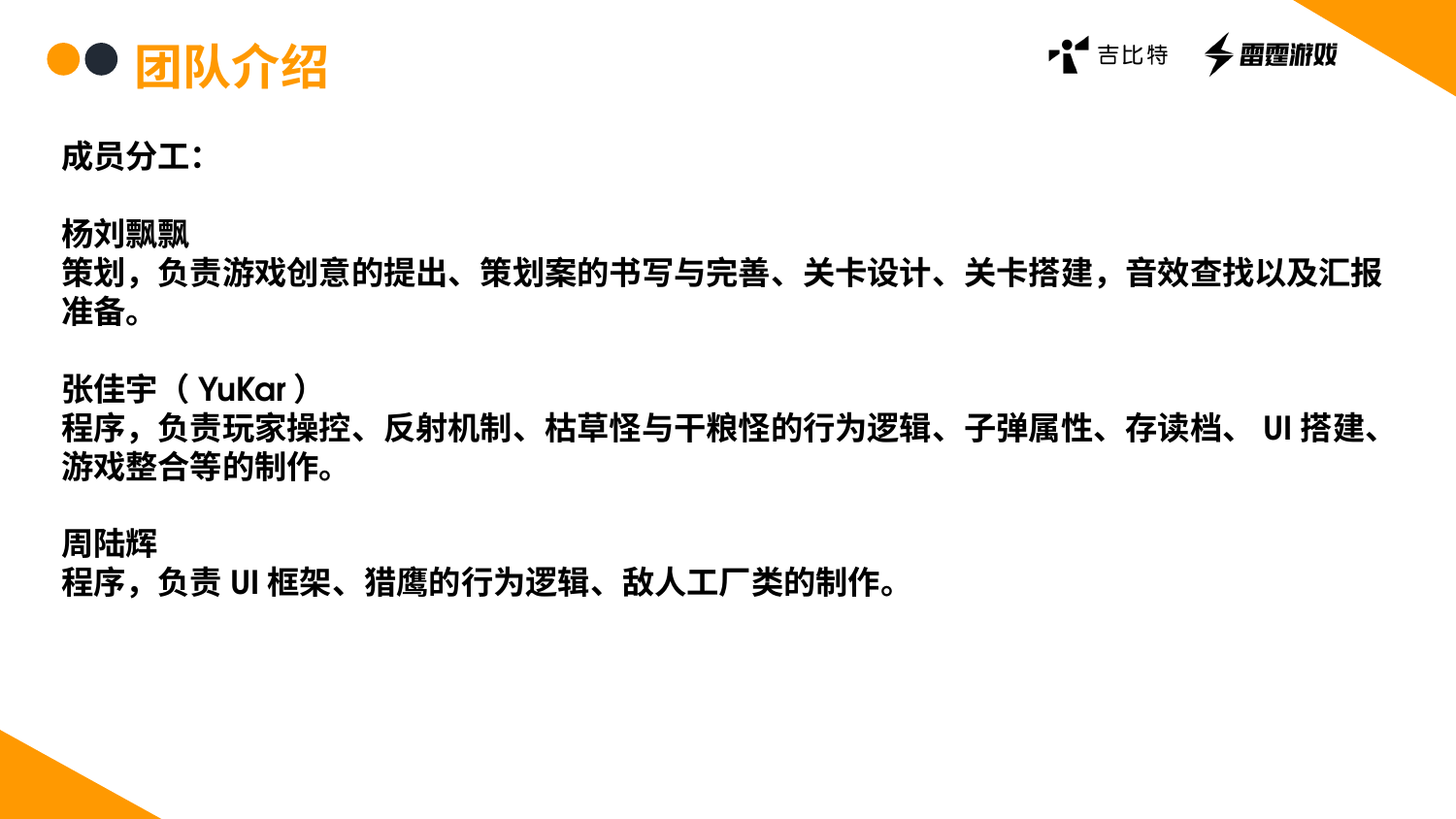

团队介绍

成员分工：

杨刘飘飘
策划，负责游戏创意的提出、策划案的书写与完善、关卡设计、关卡搭建，音效查找以及汇报准备。

张佳宇（YuKar）
程序，负责玩家操控、反射机制、枯草怪与干粮怪的行为逻辑、子弹属性、存读档、UI搭建、游戏整合等的制作。

周陆辉
程序，负责UI框架、猎鹰的行为逻辑、敌人工厂类的制作。